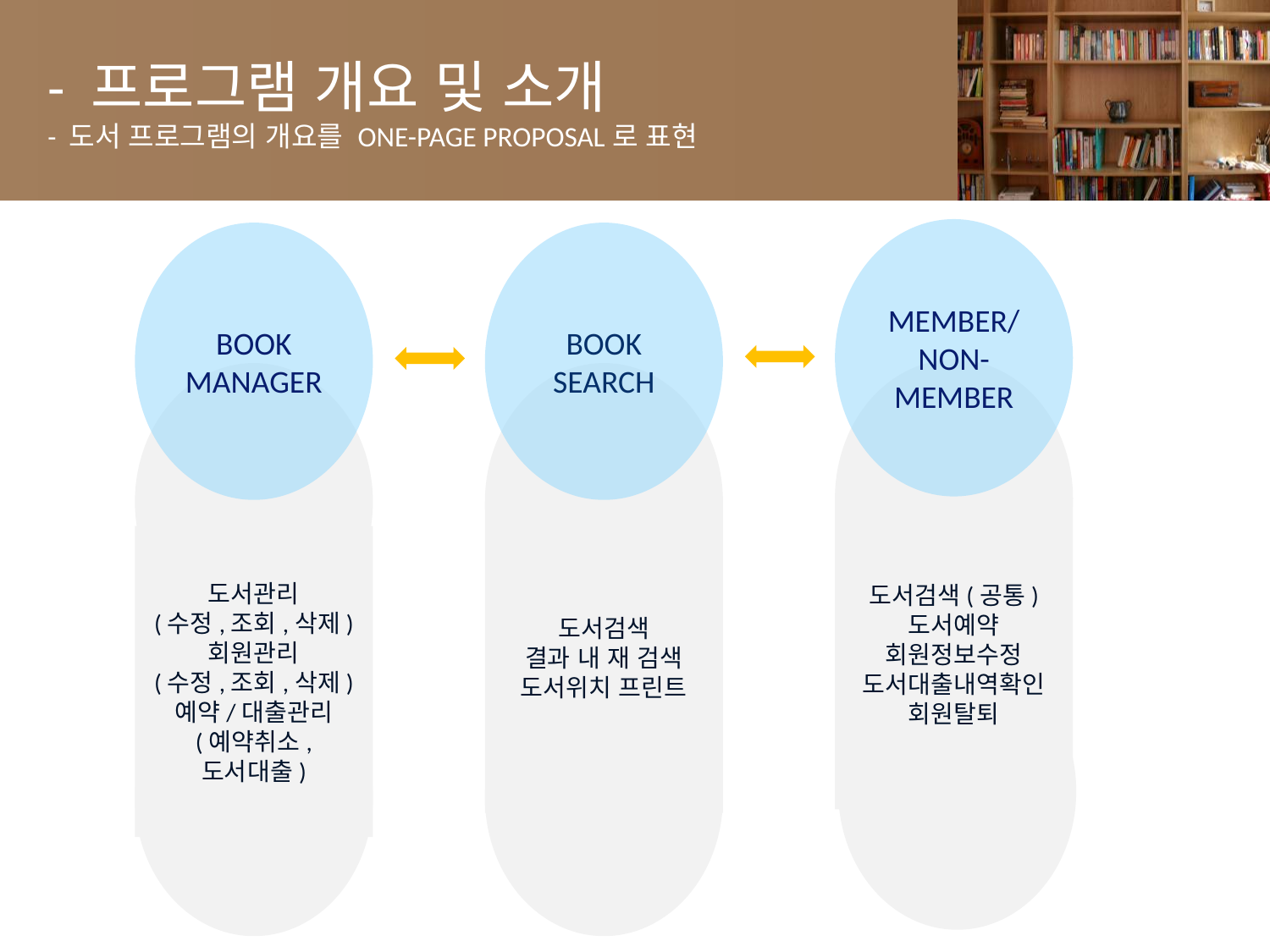

# - 프로그램 개요 및 소개 - 도서 프로그램의 개요를 ONE-PAGE PROPOSAL로 표현
MEMBER/
NON-MEMBER
BOOK
MANAGER
BOOK SEARCH

도서검색(공통)
도서예약
회원정보수정
도서대출내역확인
회원탈퇴
도서검색
결과 내 재 검색
도서위치 프린트
도서관리
(수정,조회,삭제)
회원관리
(수정,조회,삭제)
예약/대출관리
(예약취소, 도서대출)